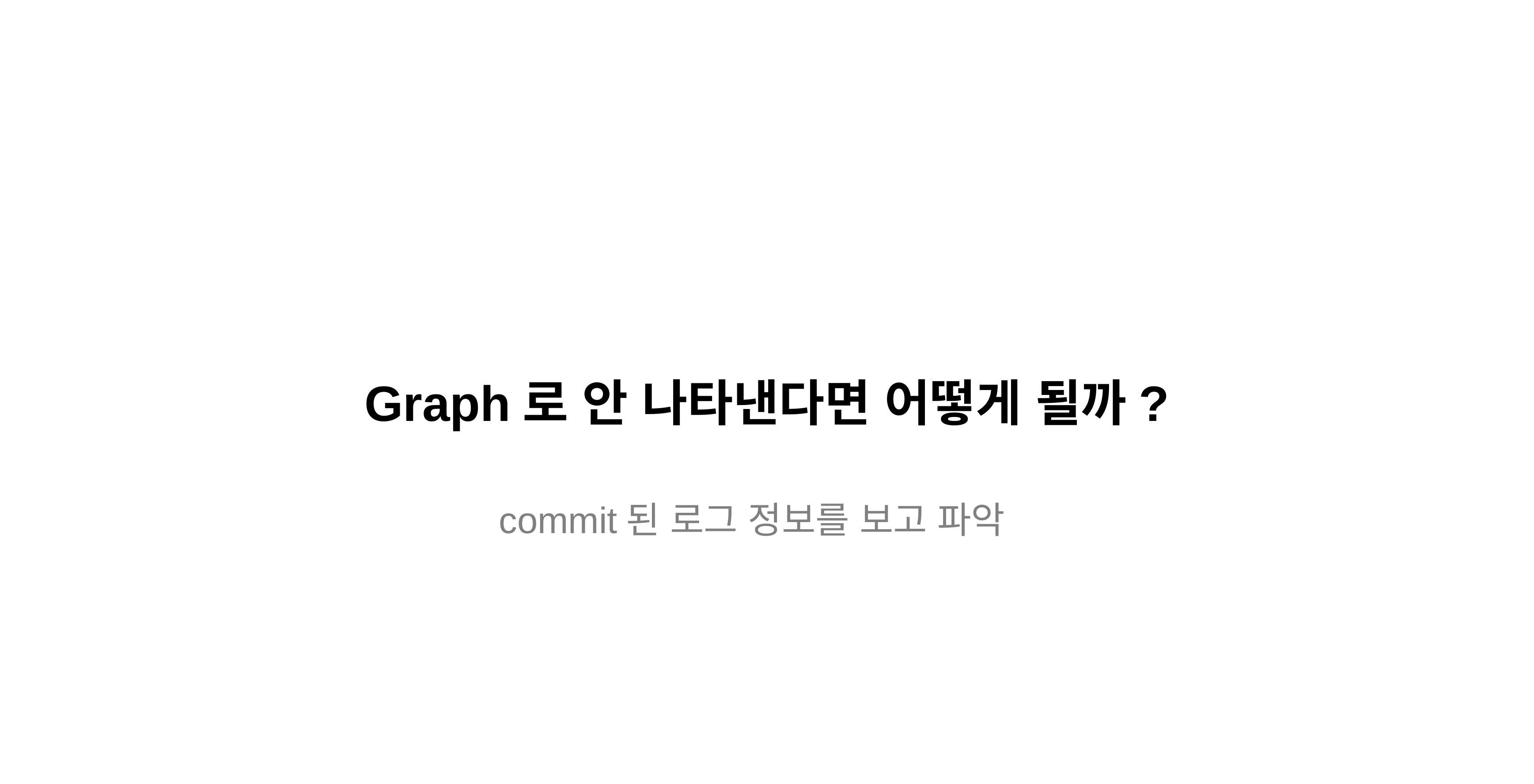

Graph로 안 나타낸다면 어떻게 될까?
commit된 로그 정보를 보고 파악